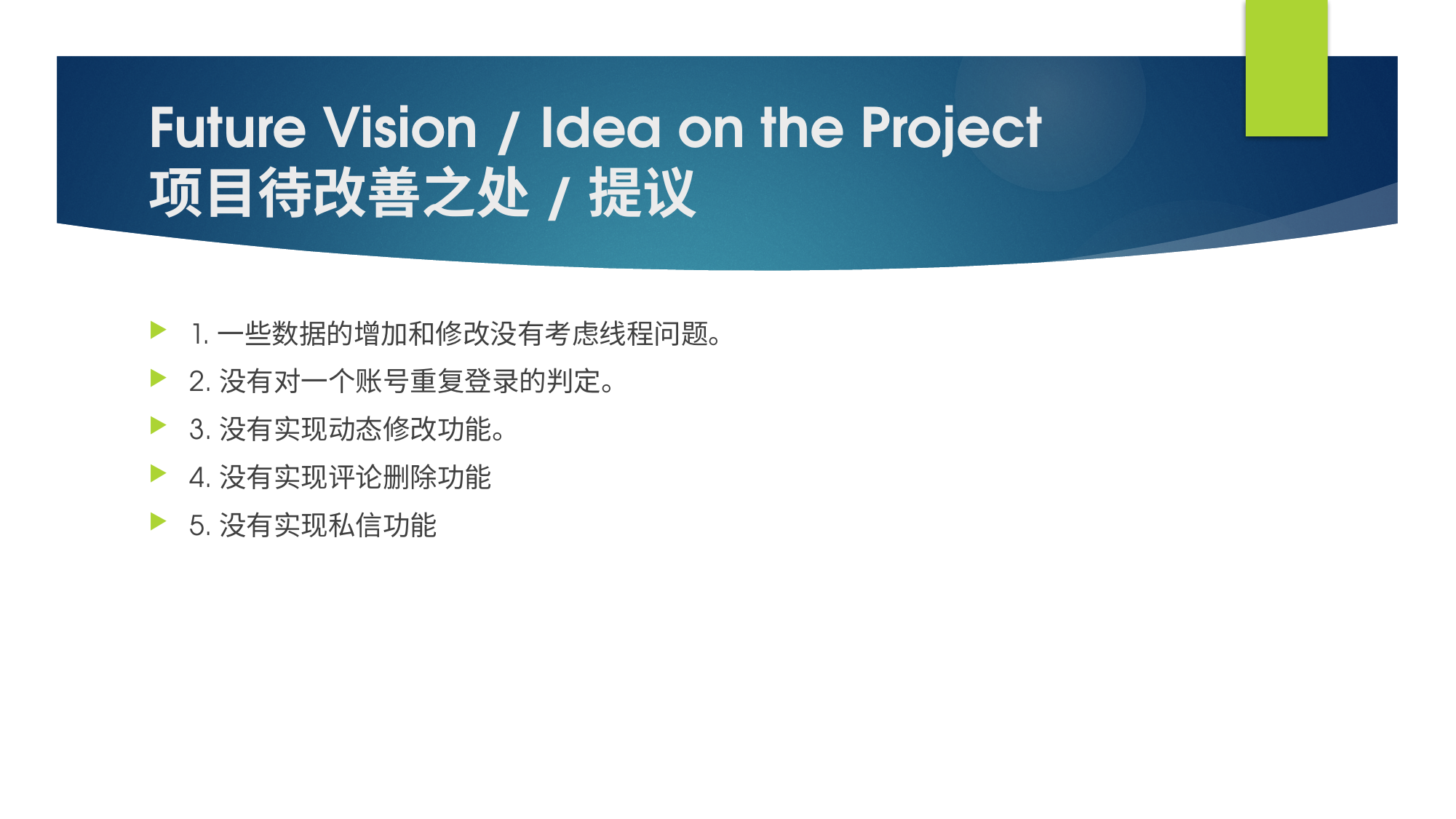

# Future Vision / Idea on the Project 项目待改善之处/提议
1.一些数据的增加和修改没有考虑线程问题。
2.没有对一个账号重复登录的判定。
3.没有实现动态修改功能。
4.没有实现评论删除功能
5.没有实现私信功能